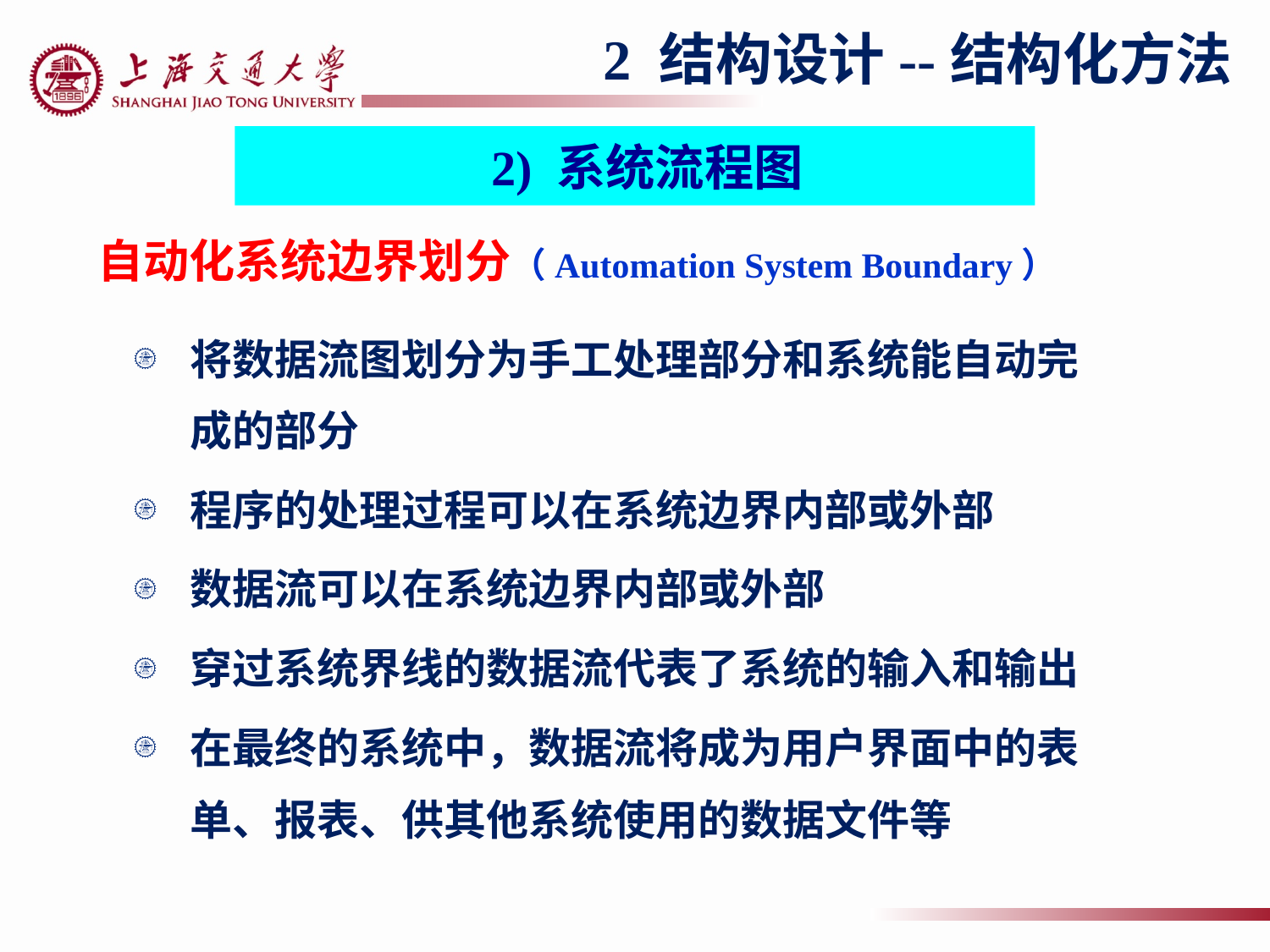

2 结构设计--结构化方法
  2) 系统流程图
# 自动化系统边界划分（Automation System Boundary）
将数据流图划分为手工处理部分和系统能自动完
成的部分
程序的处理过程可以在系统边界内部或外部
数据流可以在系统边界内部或外部
穿过系统界线的数据流代表了系统的输入和输出
在最终的系统中，数据流将成为用户界面中的表
单、报表、供其他系统使用的数据文件等